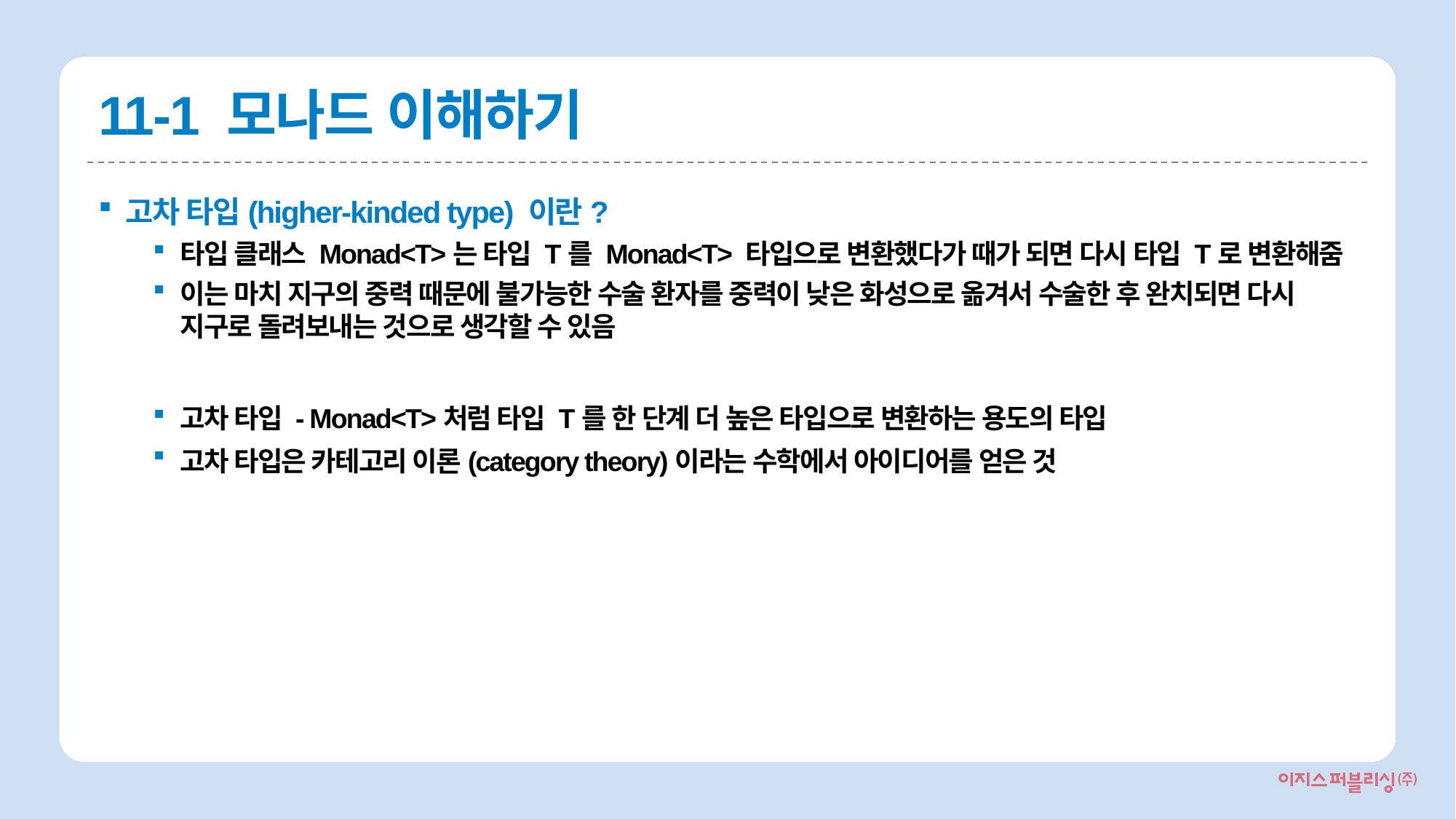

# 11-1 모나드 이해하기
고차 타입(higher-kinded type) 이란?
타입 클래스 Monad<T>는 타입 T를 Monad<T> 타입으로 변환했다가 때가 되면 다시 타입 T로 변환해줌
이는 마치 지구의 중력 때문에 불가능한 수술 환자를 중력이 낮은 화성으로 옮겨서 수술한 후 완치되면 다시 지구로 돌려보내는 것으로 생각할 수 있음

고차 타입 - Monad<T>처럼 타입 T를 한 단계 더 높은 타입으로 변환하는 용도의 타입
고차 타입은 카테고리 이론(category theory)이라는 수학에서 아이디어를 얻은 것